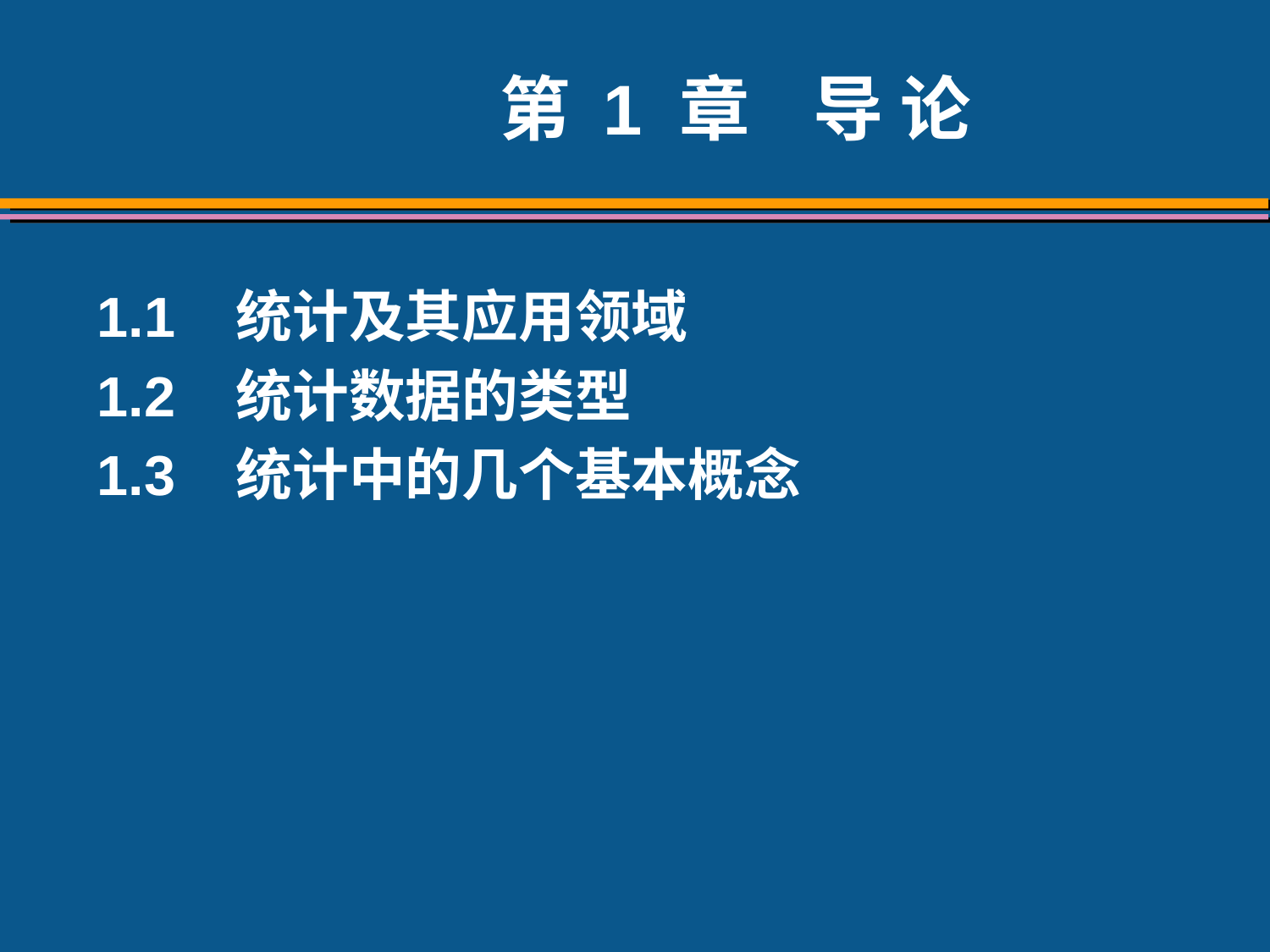

# 第 1 章    导 论
1.1   统计及其应用领域
1.2   统计数据的类型
1.3   统计中的几个基本概念